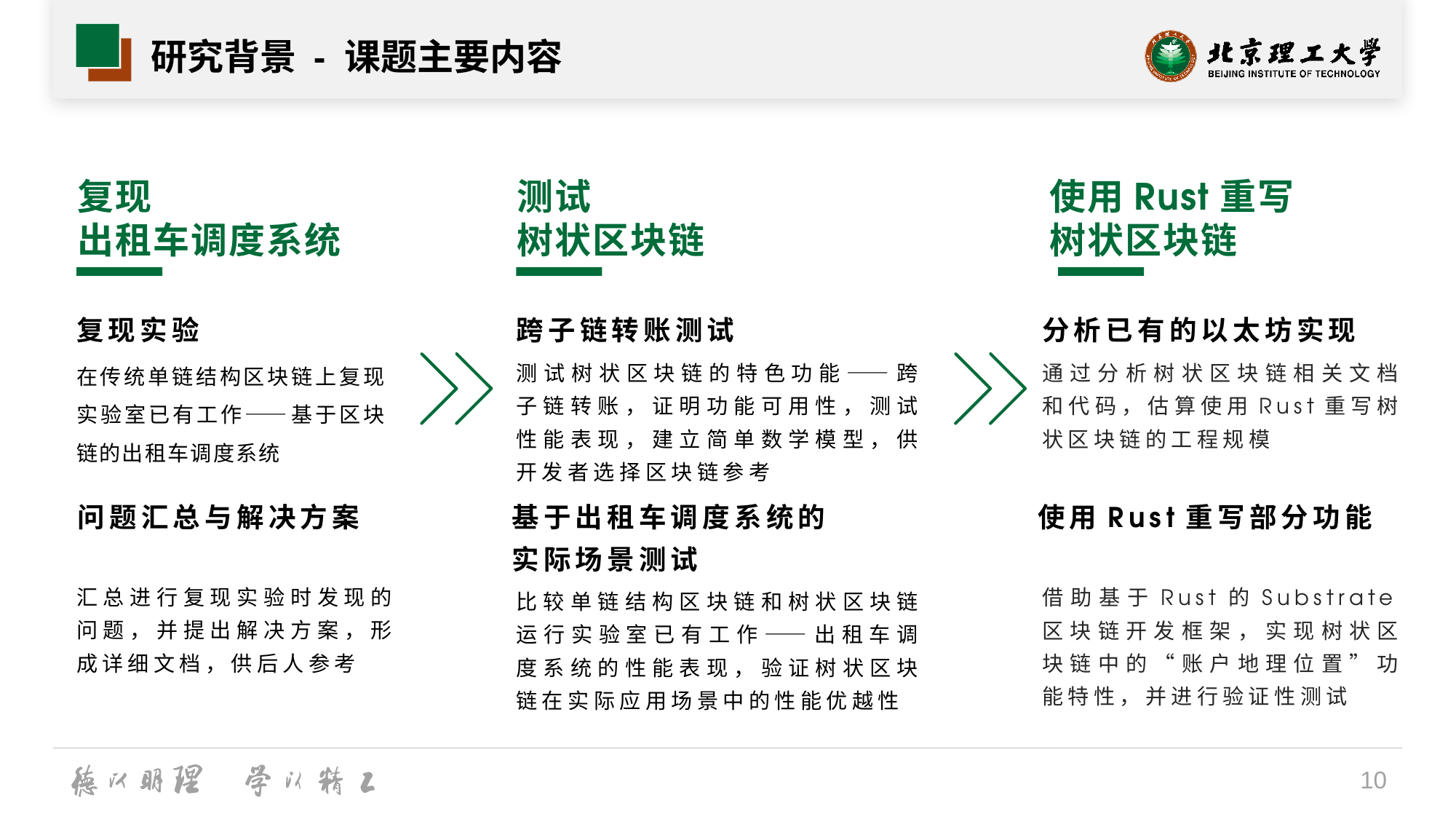

# 研究背景 - 课题主要内容
复现
出租车调度系统

在传统单链结构区块链上复现实验室已有工作——基于区块链的出租车调度系统
测试
树状区块链

使用Rust重写
树状区块链

复现实验
跨子链转账测试
分析已有的以太坊实现
测试树状区块链的特色功能——跨子链转账，证明功能可用性，测试性能表现，建立简单数学模型，供开发者选择区块链参考
通过分析树状区块链相关文档和代码，估算使用Rust重写树状区块链的工程规模

问题汇总与解决方案
基于出租车调度系统的
实际场景测试
使用Rust重写部分功能
汇总进行复现实验时发现的问题，并提出解决方案，形成详细文档，供后人参考
借助基于Rust的Substrate区块链开发框架，实现树状区块链中的“账户地理位置”功能特性，并进行验证性测试
比较单链结构区块链和树状区块链运行实验室已有工作——出租车调度系统的性能表现，验证树状区块链在实际应用场景中的性能优越性